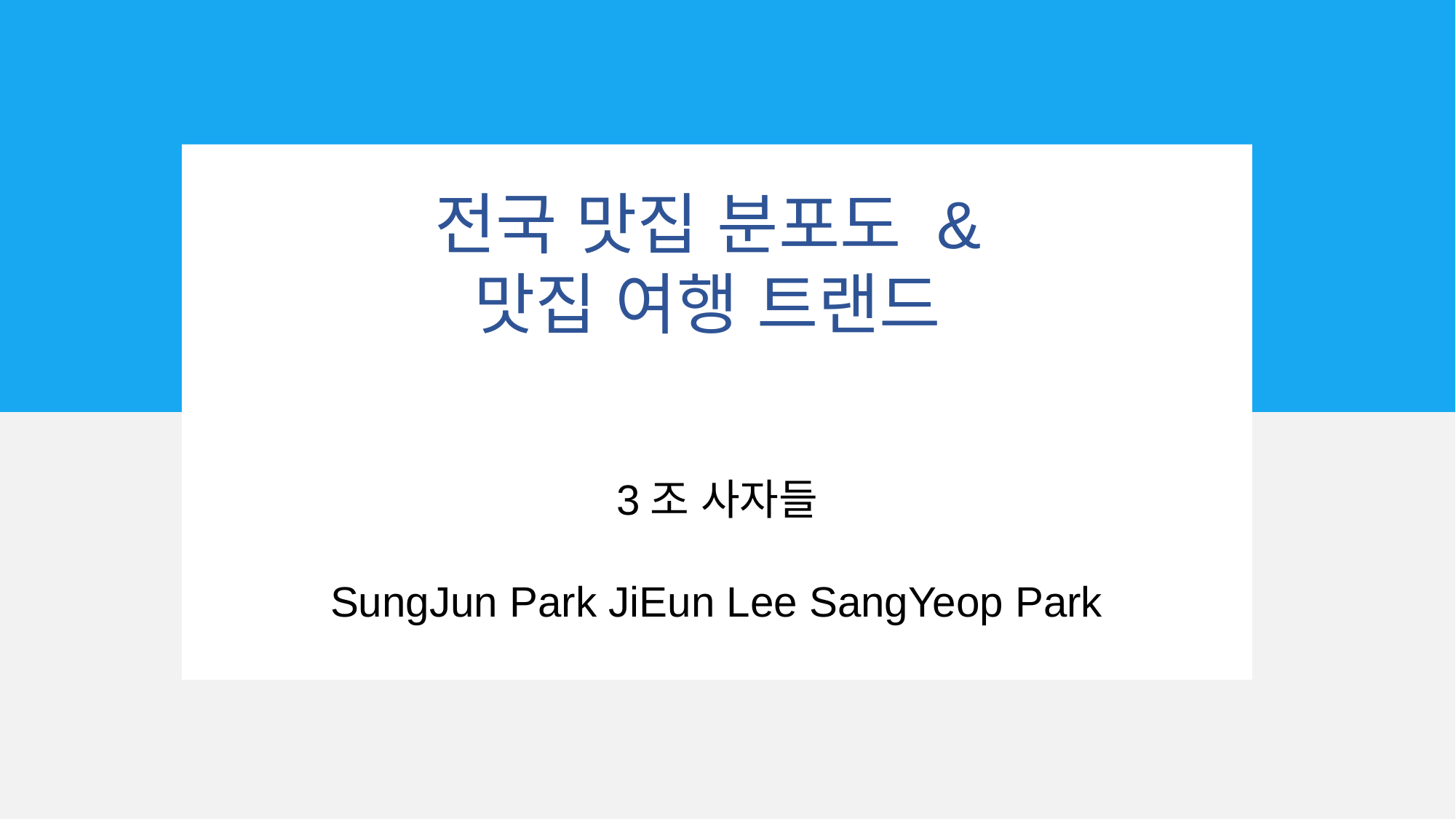

전국 맛집 분포도 &
맛집 여행 트랜드

3조 사자들

SungJun Park JiEun Lee SangYeop Park